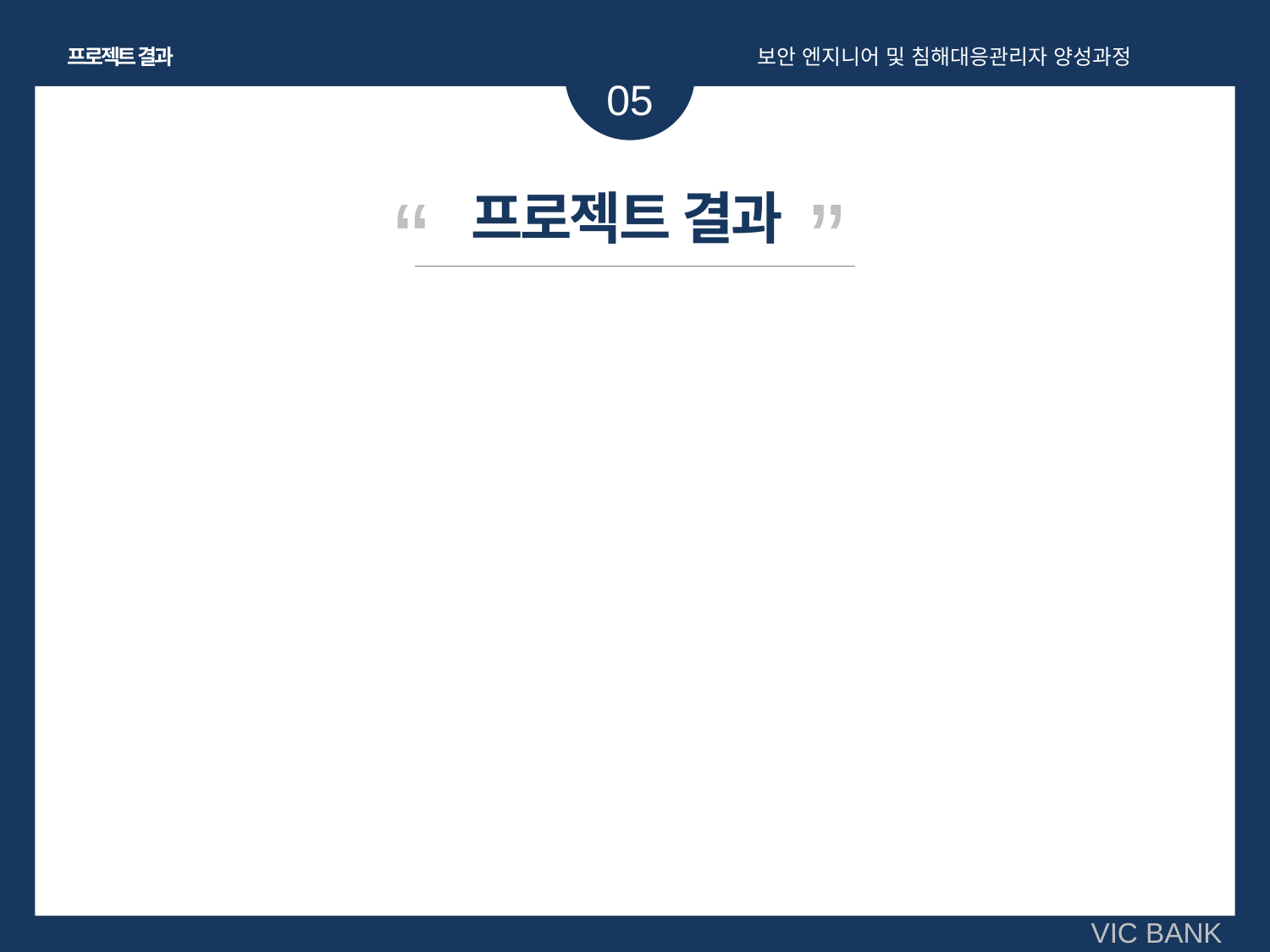

프로젝트 결과
보안 엔지니어 및 침해대응관리자 양성과정
05

“             ”
프로젝트 결과
VIC BANK